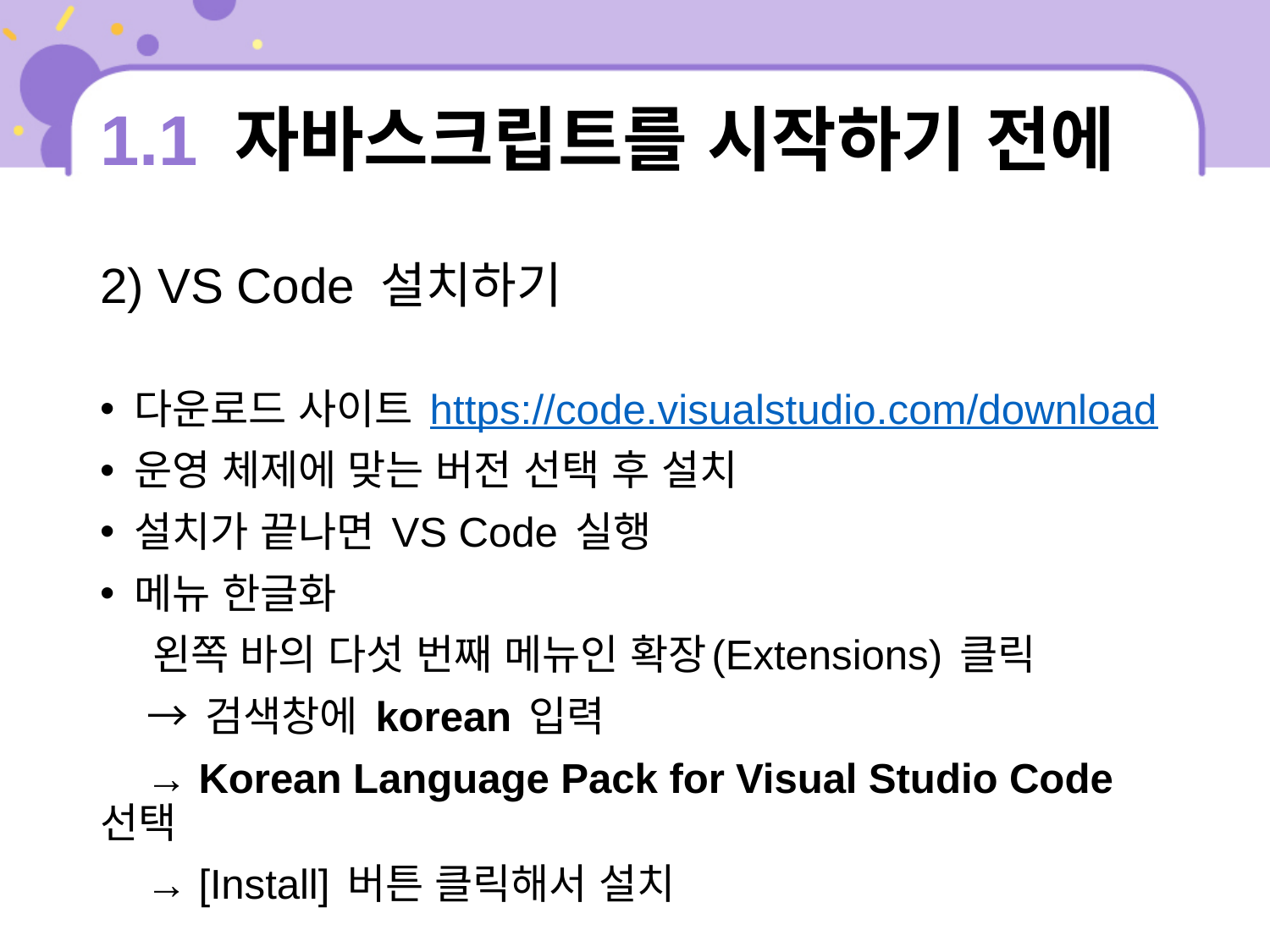

# 1.1 자바스크립트를 시작하기 전에
2) VS Code 설치하기

다운로드 사이트 https://code.visualstudio.com/download
운영 체제에 맞는 버전 선택 후 설치
설치가 끝나면 VS Code 실행
메뉴 한글화
    왼쪽 바의 다섯 번째 메뉴인 확장(Extensions) 클릭
    → 검색창에 korean 입력
    → Korean Language Pack for Visual Studio Code 선택
    → [Install] 버튼 클릭해서 설치